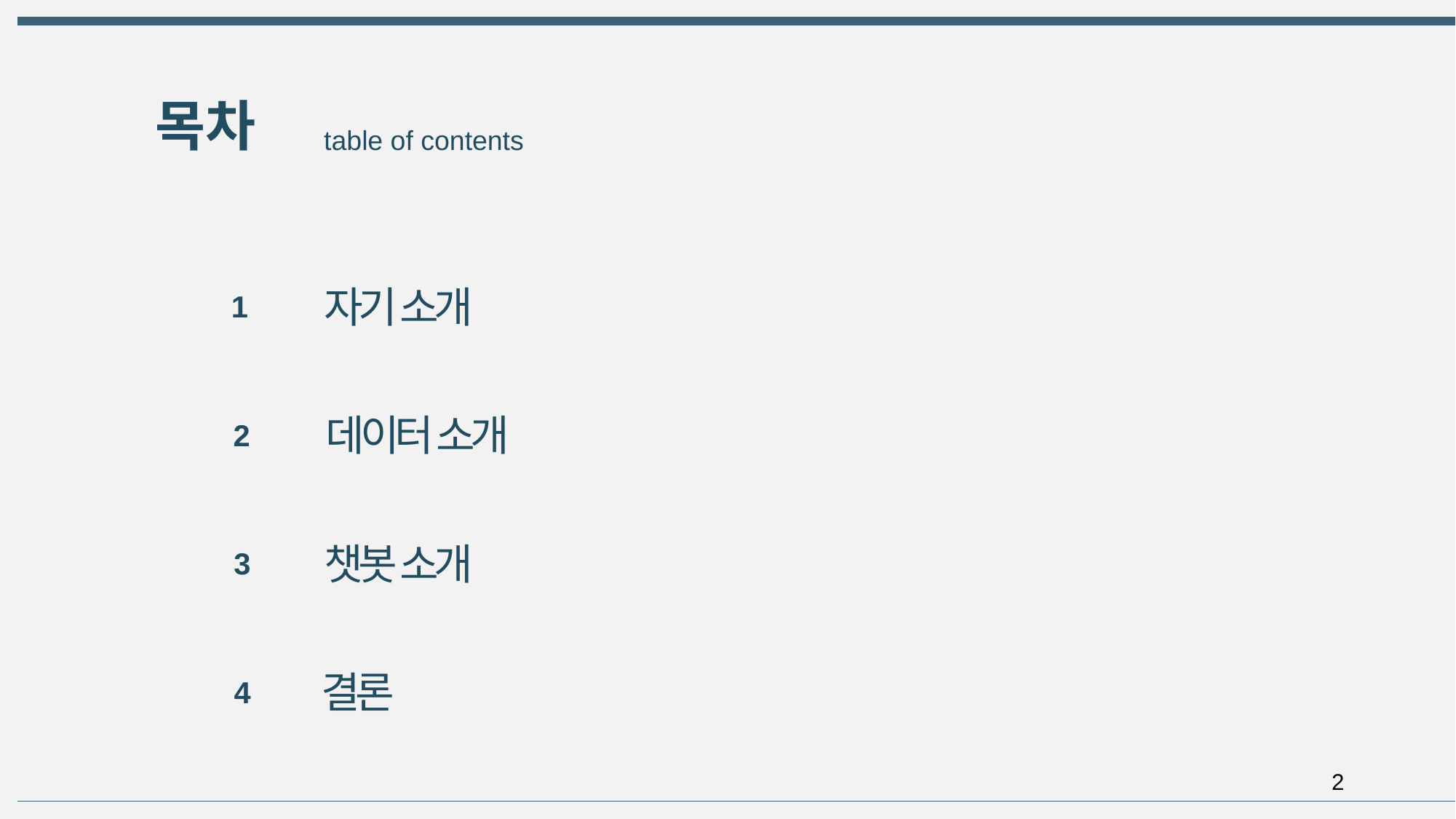

목차
table of contents
자기 소개
1
데이터 소개
2
챗봇 소개
3
결론
4

2
2
ⓒSaebyeol Yu. Saebyeol’s PowerPoint